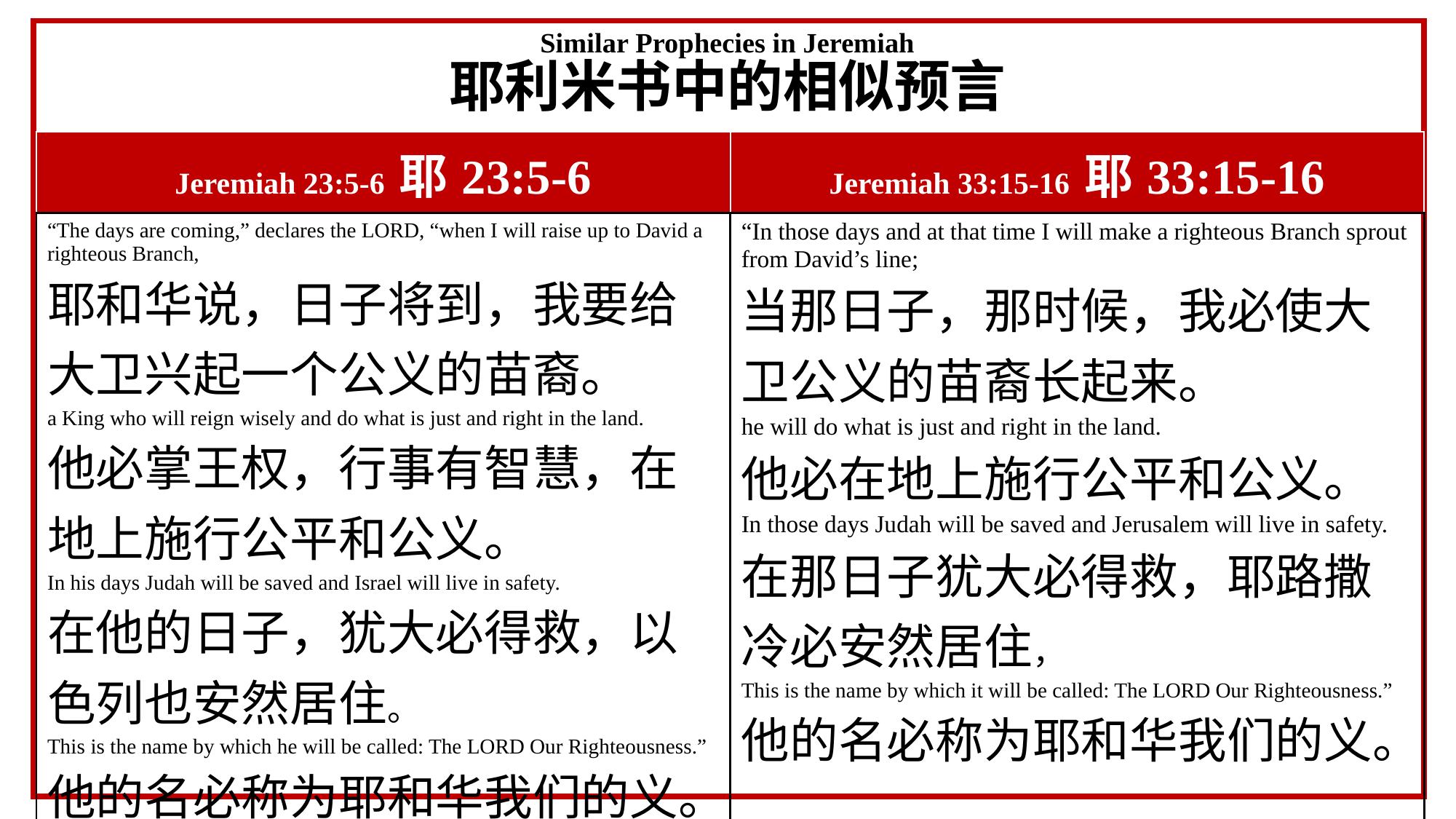

# Similar Prophecies in Jeremiah 耶利米书中的相似预言
| Jeremiah 23:5-6 耶23:5-6 | Jeremiah 33:15-16 耶33:15-16 |
| --- | --- |
| “The days are coming,” declares the LORD, “when I will raise up to David a righteous Branch, 耶和华说，日子将到，我要给大卫兴起一个公义的苗裔。 a King who will reign wisely and do what is just and right in the land. 他必掌王权，行事有智慧，在地上施行公平和公义。 In his days Judah will be saved and Israel will live in safety. 在他的日子，犹大必得救，以色列也安然居住。 This is the name by which he will be called: The LORD Our Righteousness.” 他的名必称为耶和华我们的义。 | “In those days and at that time I will make a righteous Branch sprout from David’s line; 当那日子，那时候，我必使大卫公义的苗裔长起来。 he will do what is just and right in the land. 他必在地上施行公平和公义。 In those days Judah will be saved and Jerusalem will live in safety. 在那日子犹大必得救，耶路撒冷必安然居住， This is the name by which it will be called: The LORD Our Righteousness.” 他的名必称为耶和华我们的义。 |